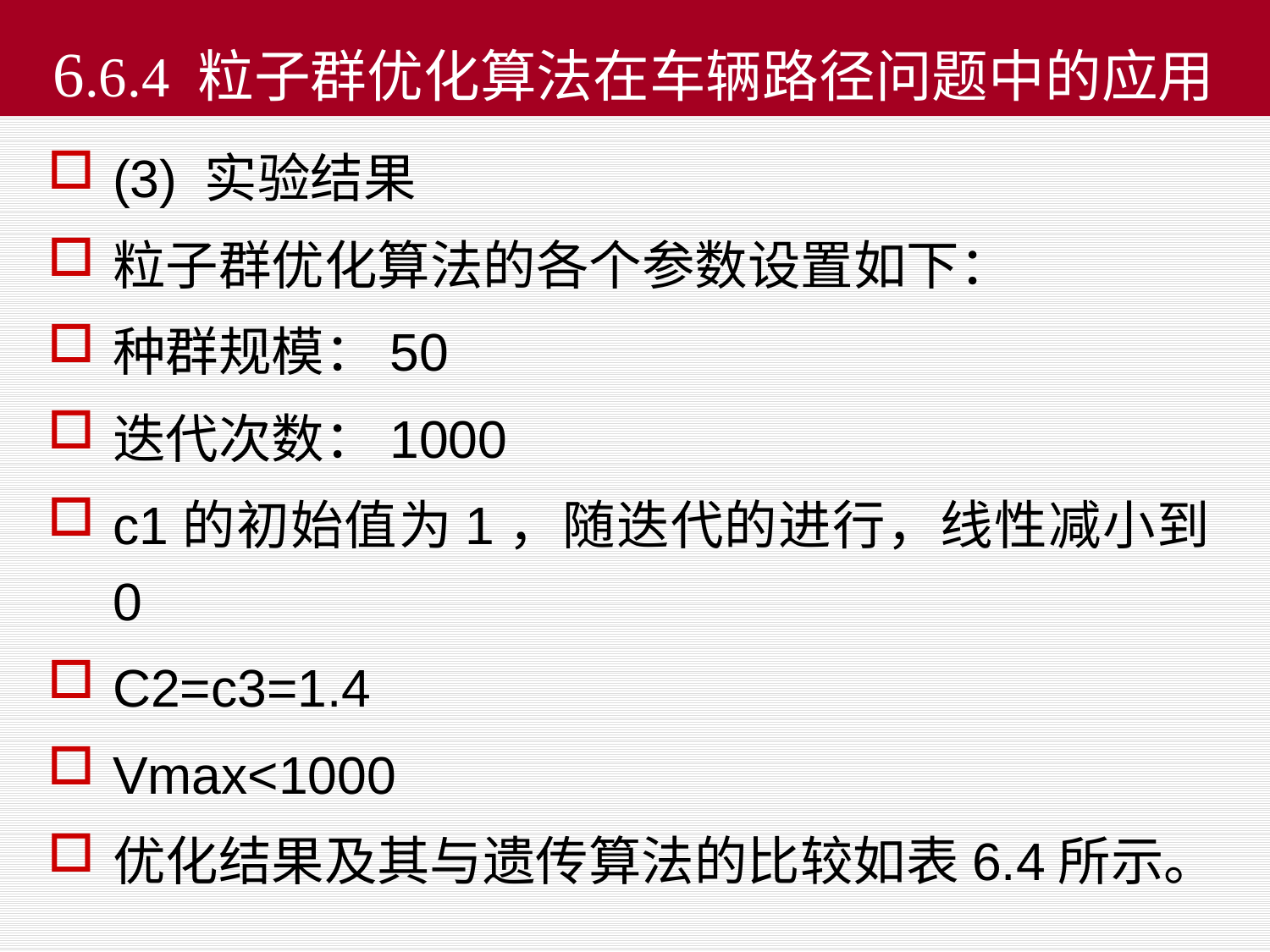

# 6.6.4 粒子群优化算法在车辆路径问题中的应用

(3) 实验结果
粒子群优化算法的各个参数设置如下：
种群规模：50
迭代次数：1000
c1的初始值为1，随迭代的进行，线性减小到0
C2=c3=1.4
Vmax<1000
优化结果及其与遗传算法的比较如表6.4所示。
150